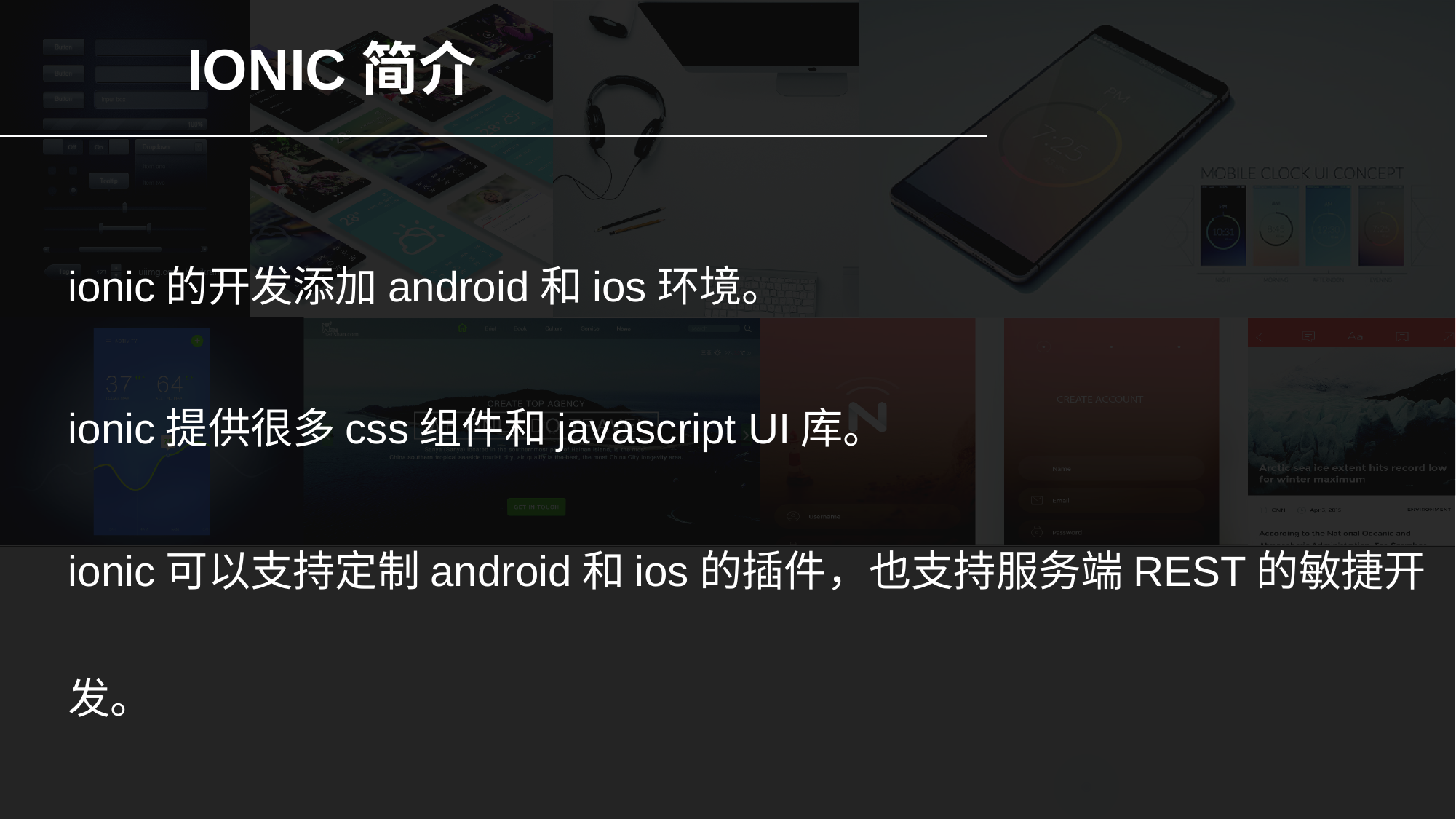

IONIC简介
ionic的开发添加android和ios环境。
ionic提供很多css组件和javascript UI库。
ionic可以支持定制android和ios的插件，也支持服务端REST的敏捷开发。